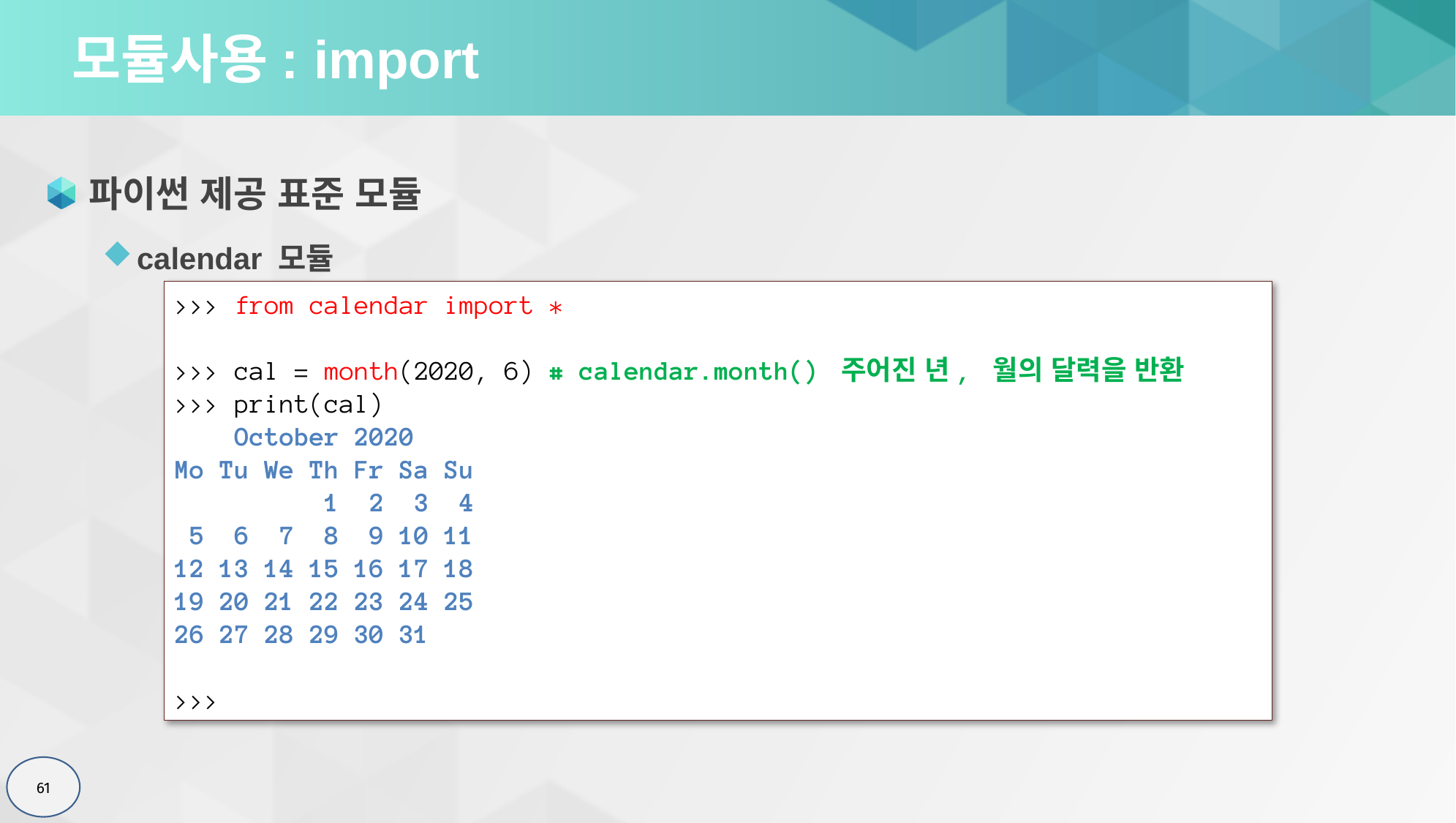

# 모듈사용: import
파이썬 제공 표준 모듈
calendar 모듈
>>> from calendar import *

>>> cal = month(2020, 6) # calendar.month() 주어진 년, 월의 달력을 반환
>>> print(cal)
    October 2020
Mo Tu We Th Fr Sa Su
          1  2  3  4
 5  6  7  8  9 10 11
12 13 14 15 16 17 18
19 20 21 22 23 24 25
26 27 28 29 30 31

>>>